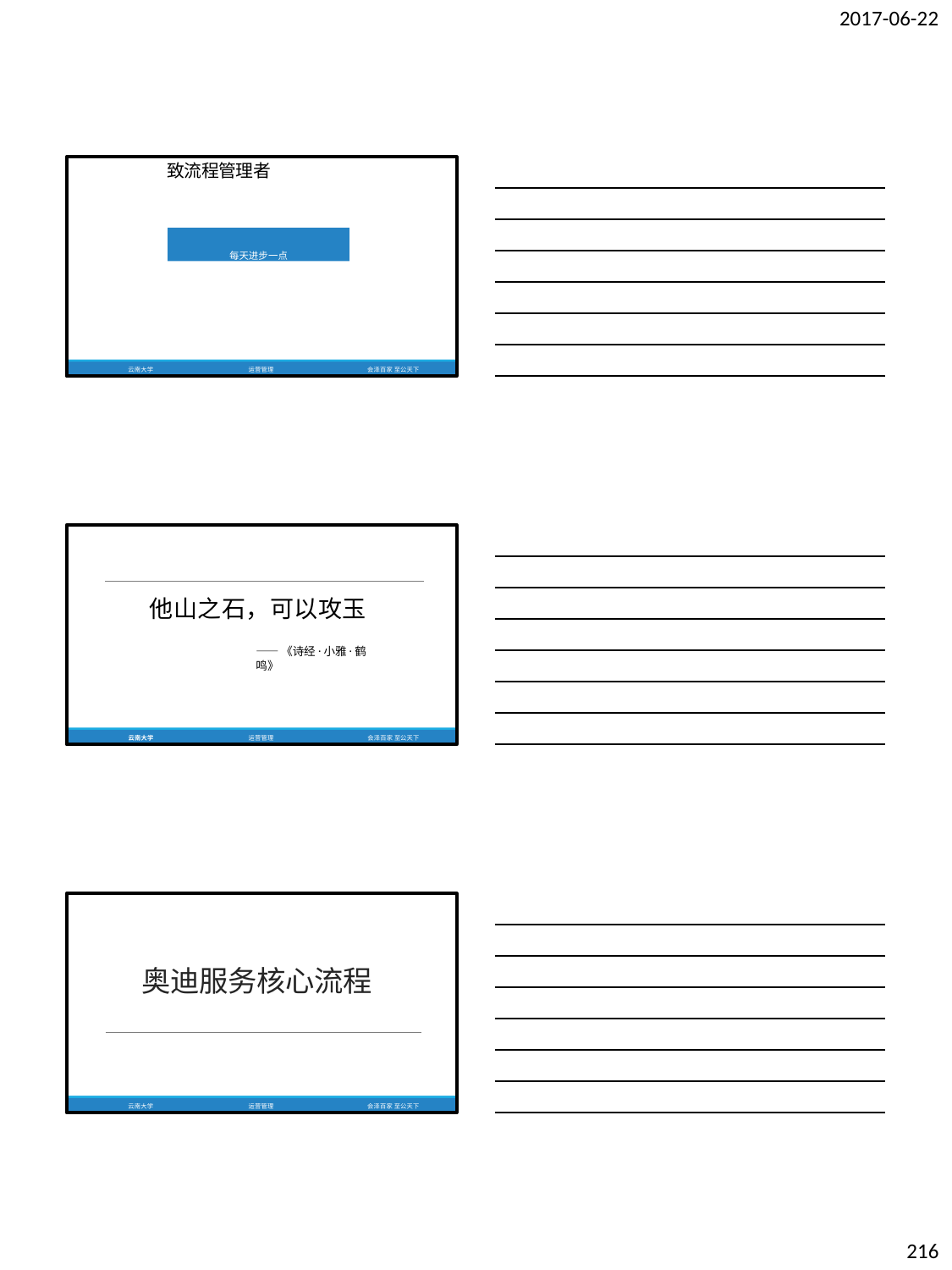

2017-06-22

致流程管理者

每天进步一点

云南大学
运营管理
会泽百家 至公天下

他山之石，可以攻玉

——《诗经·小雅·鹤鸣》

云南大学
运营管理
会泽百家 至公天下

奥迪服务核心流程

云南大学
运营管理
会泽百家 至公天下

216